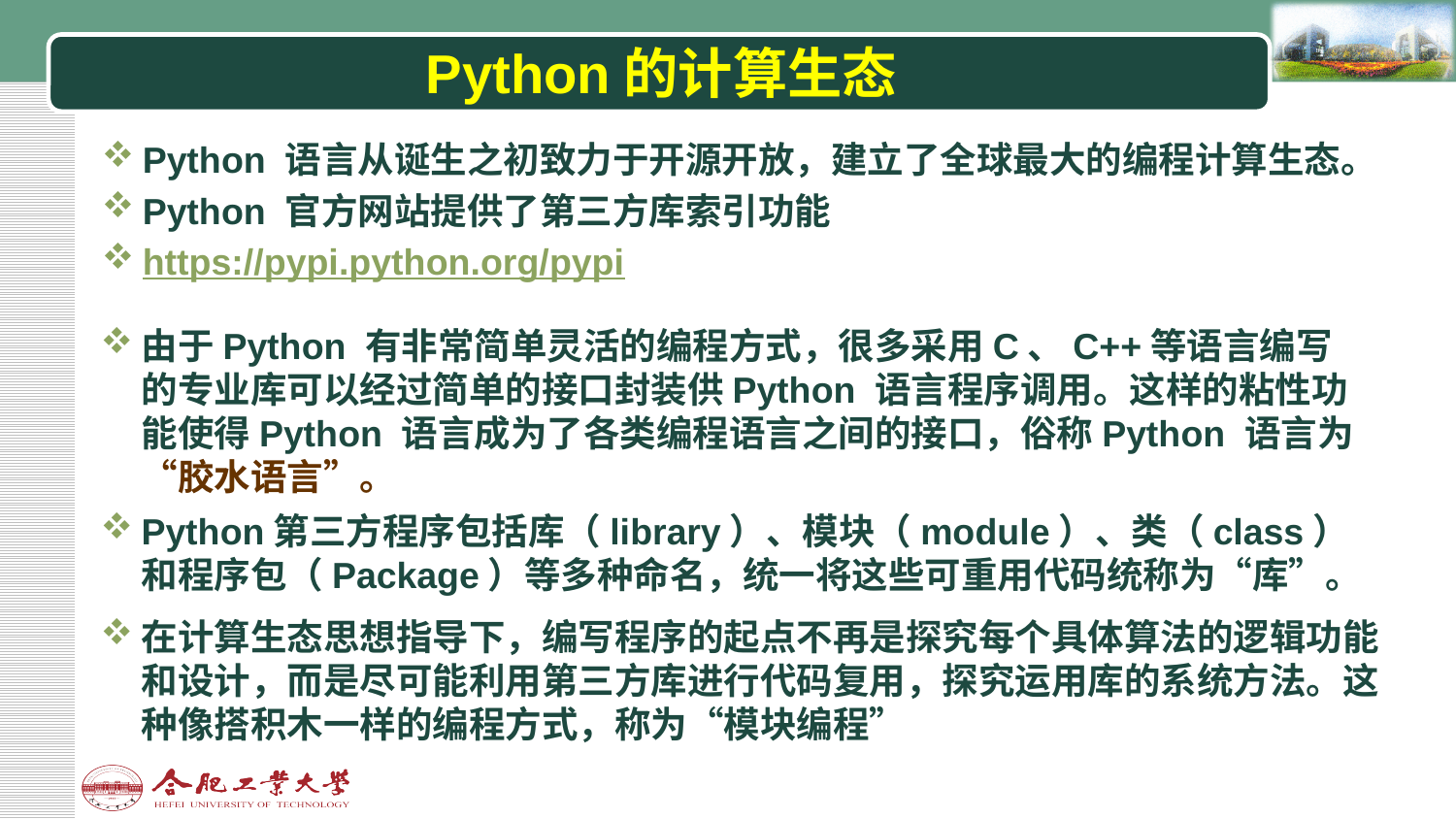

# Python的计算生态
Python 语言从诞生之初致力于开源开放，建立了全球最大的编程计算生态。
Python 官方网站提供了第三方库索引功能
https://pypi.python.org/pypi
由于Python 有非常简单灵活的编程方式，很多采用C、C++等语言编写的专业库可以经过简单的接口封装供Python 语言程序调用。这样的粘性功能使得Python 语言成为了各类编程语言之间的接口，俗称Python 语言为“胶水语言”。
Python第三方程序包括库（library）、模块（module）、类（class）和程序包（Package）等多种命名，统一将这些可重用代码统称为“库”。
在计算生态思想指导下，编写程序的起点不再是探究每个具体算法的逻辑功能和设计，而是尽可能利用第三方库进行代码复用，探究运用库的系统方法。这种像搭积木一样的编程方式，称为“模块编程”